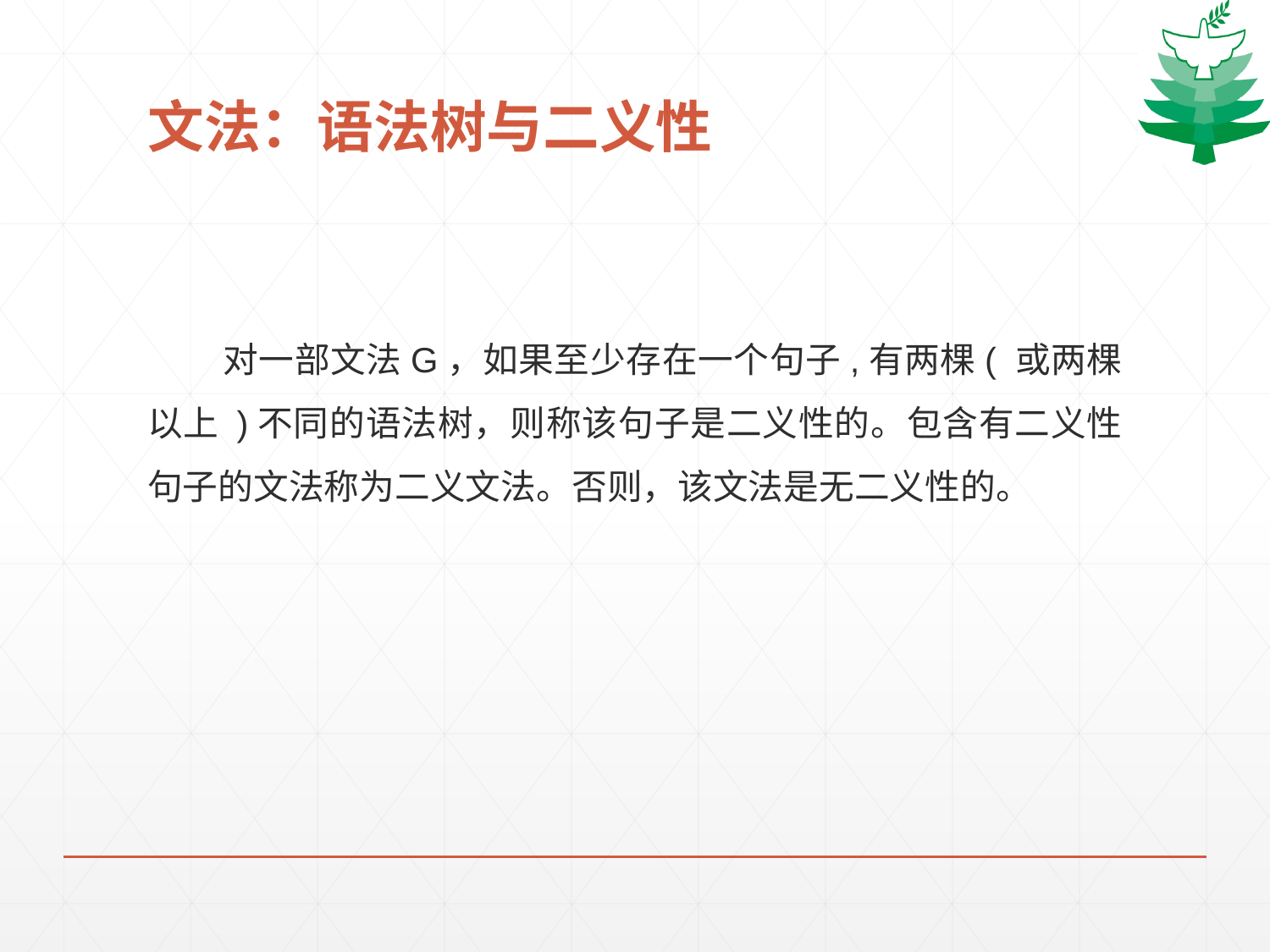

# 文法：语法树与二义性

        对一部文法G，如果至少存在一个句子,有两棵( 或两棵以上 )不同的语法树，则称该句子是二义性的。包含有二义性句子的文法称为二义文法。否则，该文法是无二义性的。